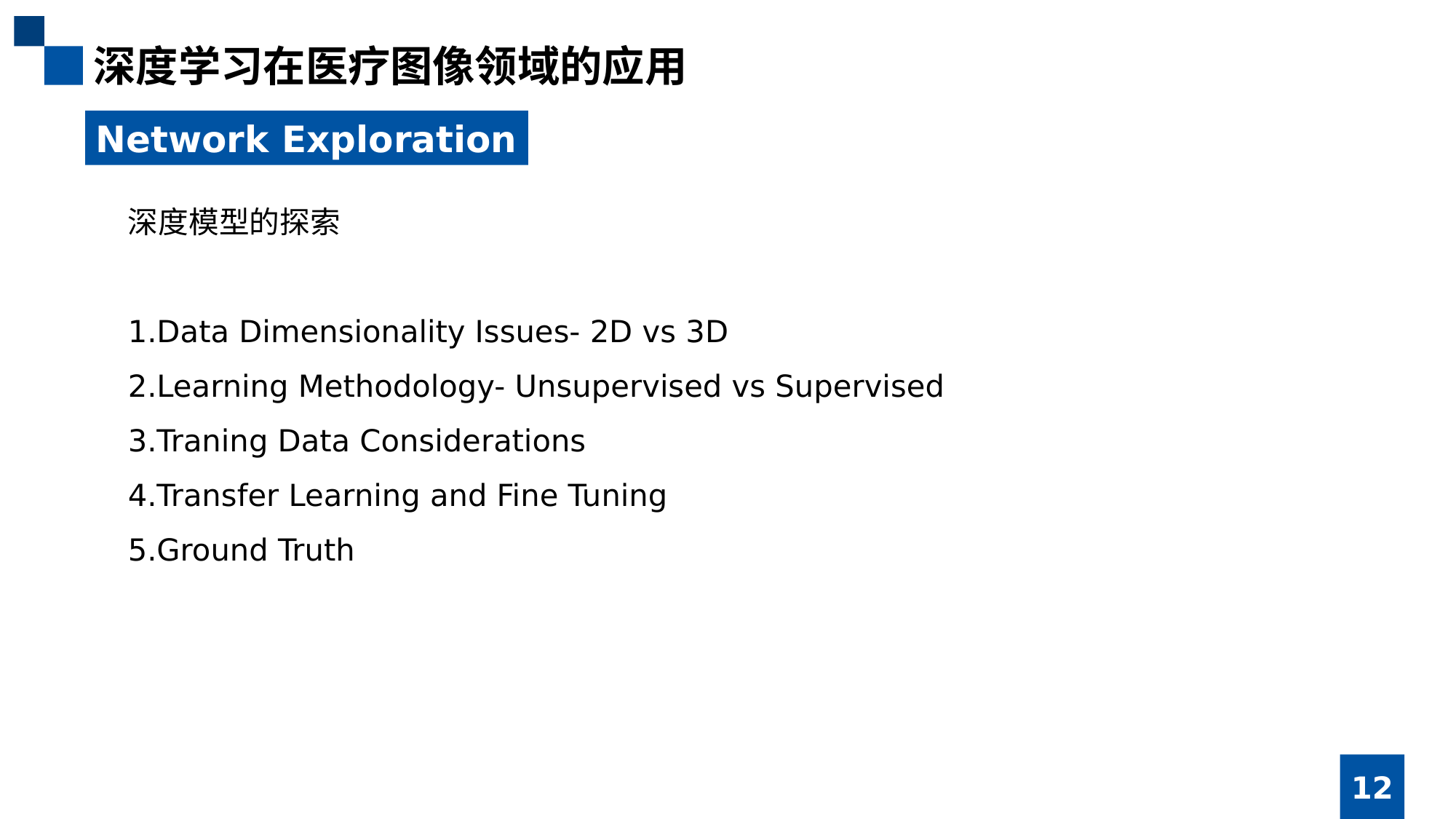

深度学习在医疗图像领域的应用
Network Exploration
深度模型的探索

1.Data Dimensionality Issues- 2D vs 3D
2.Learning Methodology- Unsupervised vs Supervised
3.Traning Data Considerations
4.Transfer Learning and Fine Tuning
5.Ground Truth

12